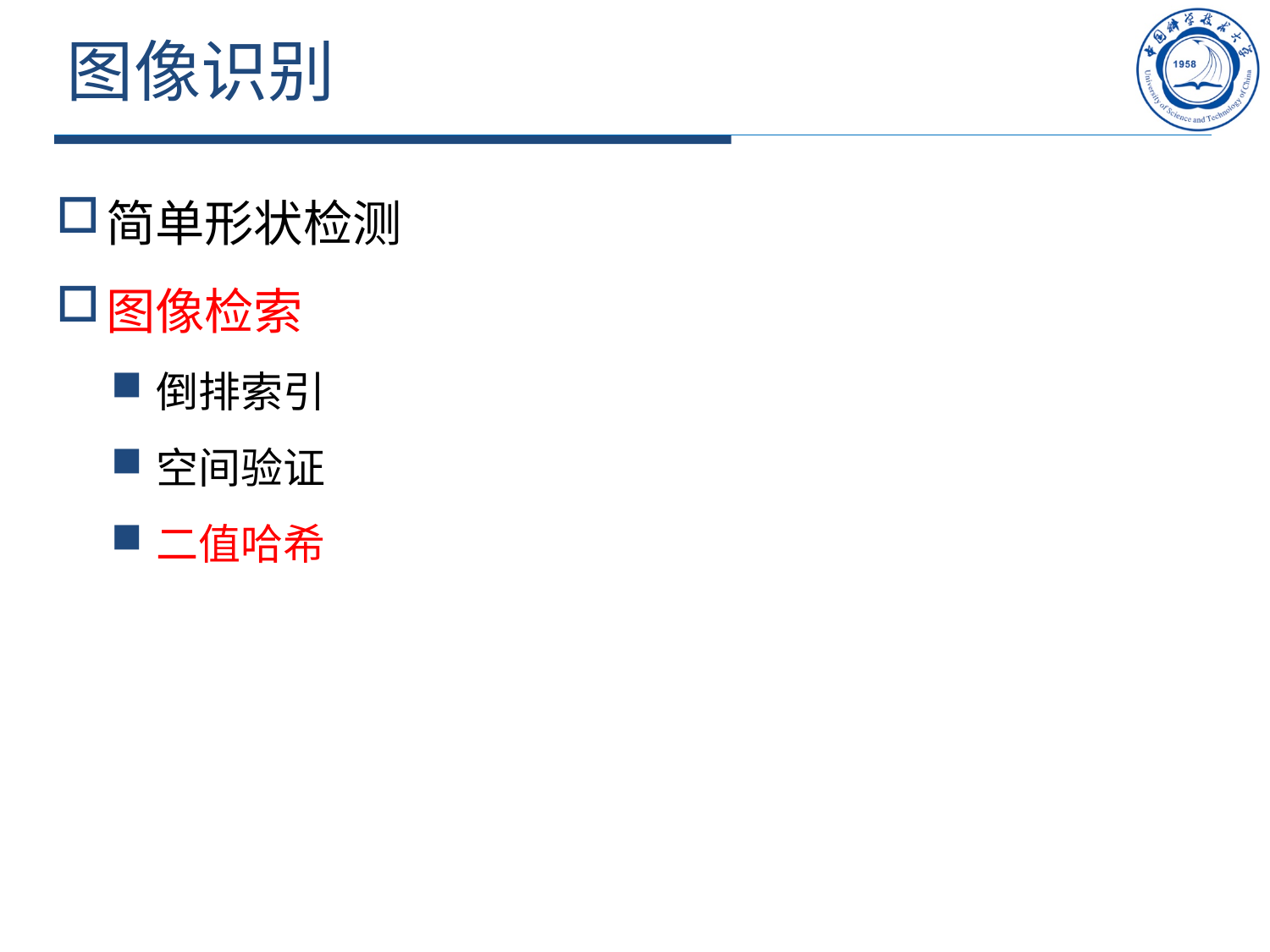

# 图像识别
简单形状检测
图像检索
倒排索引
空间验证
二值哈希